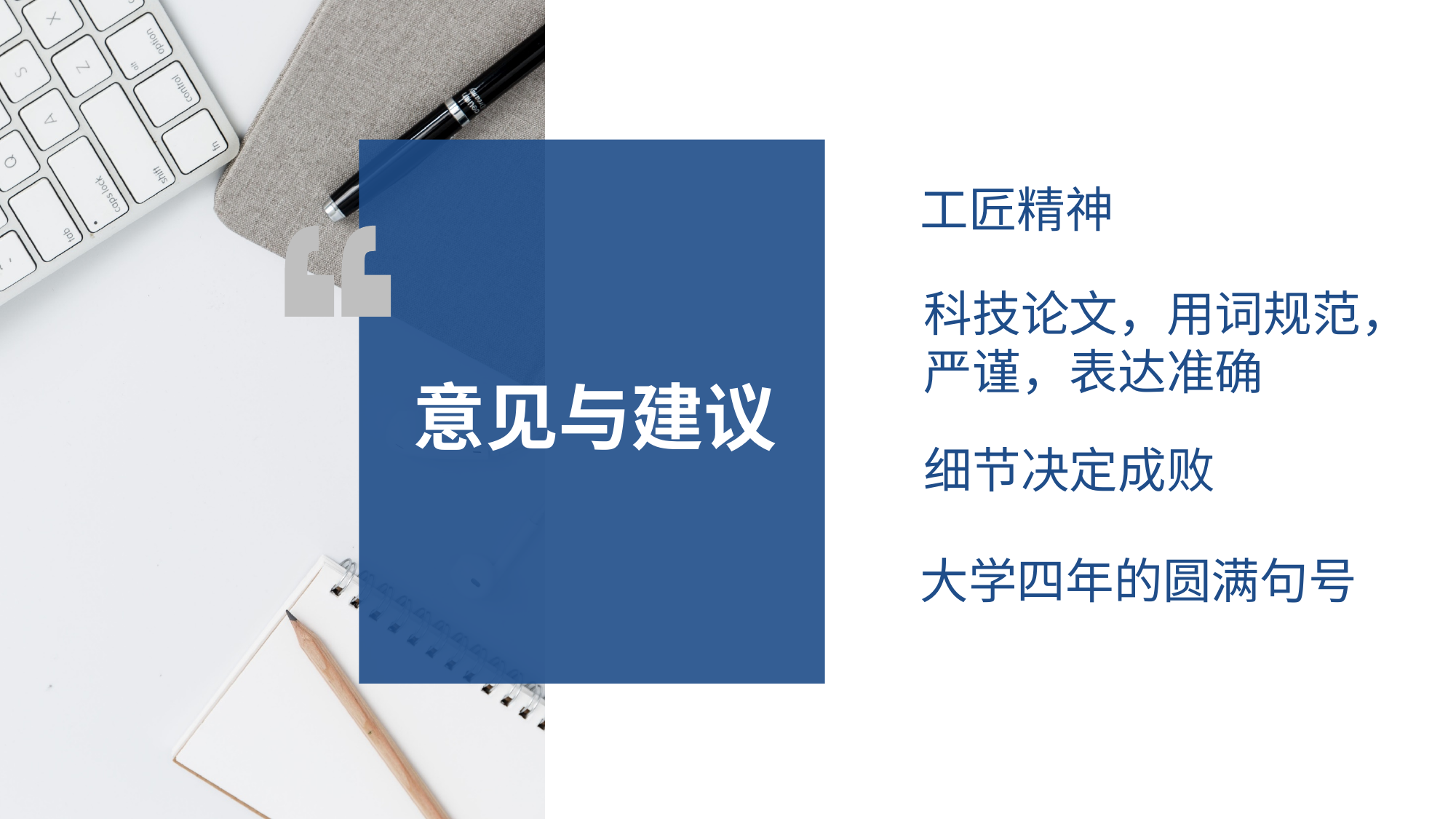

工匠精神

科技论文，用词规范，严谨，表达准确
意见与建议
细节决定成败
大学四年的圆满句号